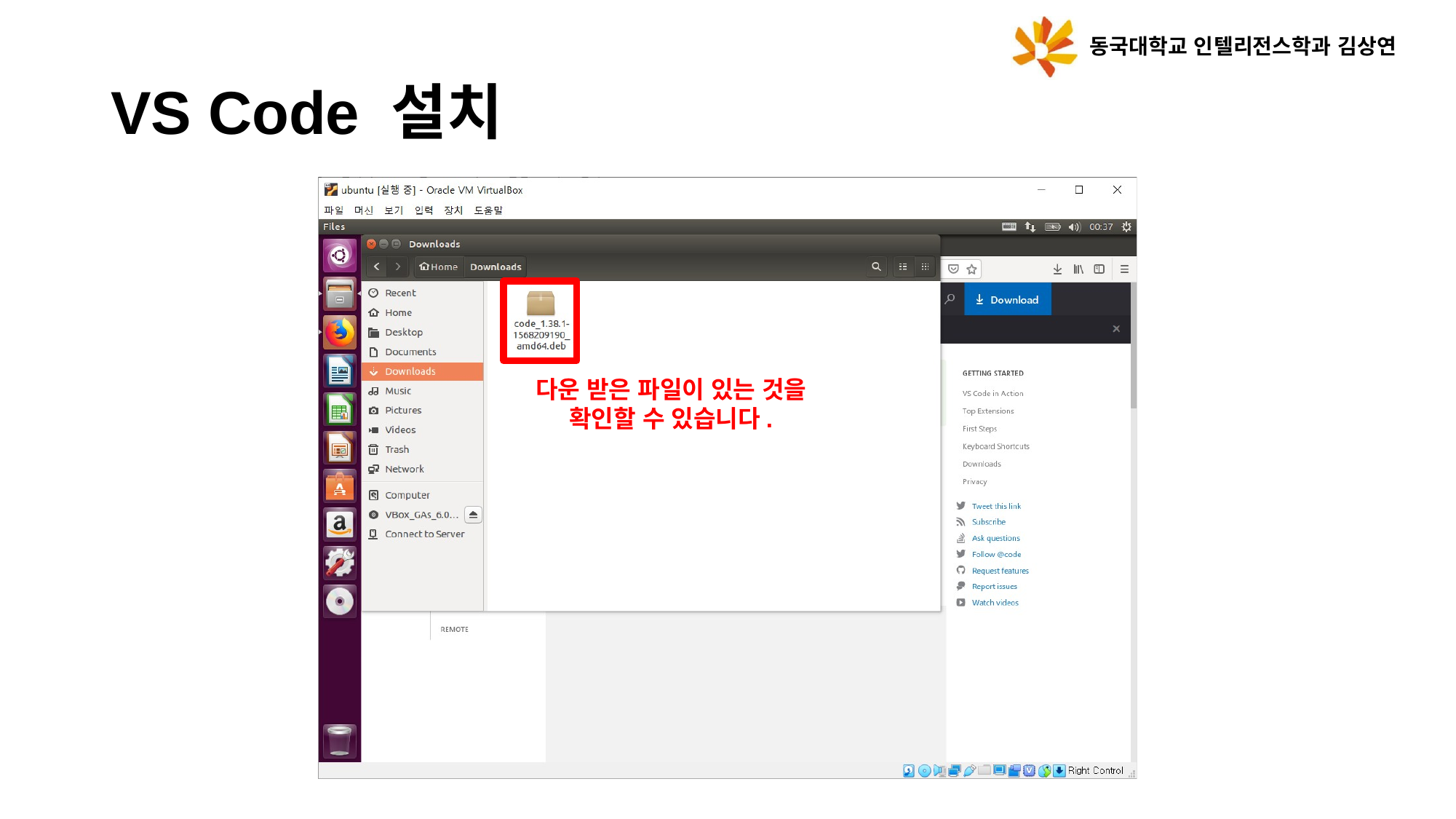

동국대학교 인텔리전스학과 김상연
# VS Code 설치

다운 받은 파일이 있는 것을
확인할 수 있습니다.